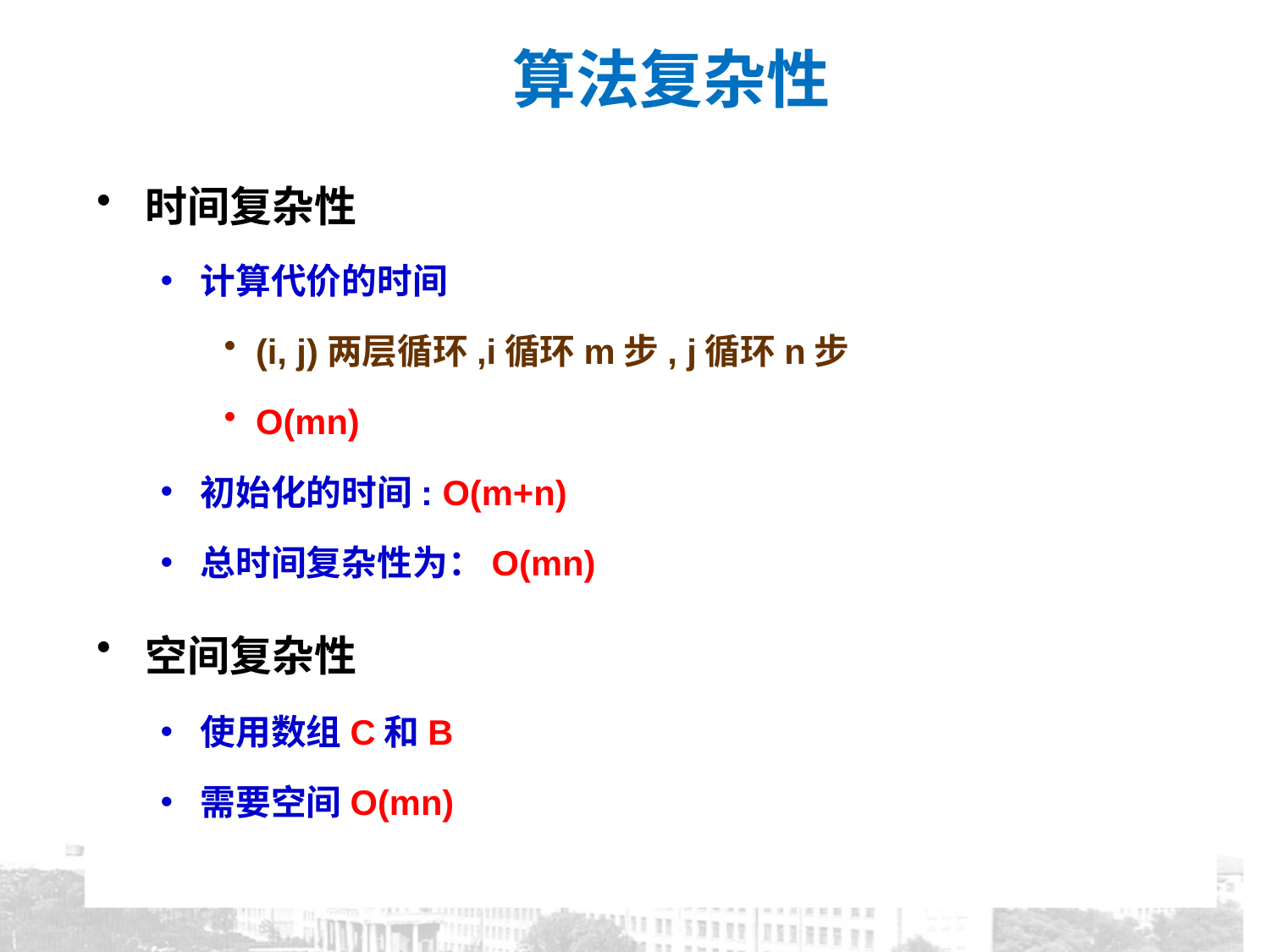

算法复杂性
时间复杂性
计算代价的时间
(i, j)两层循环,i循环m步, j循环n步
O(mn)
初始化的时间: O(m+n)
总时间复杂性为：O(mn)
空间复杂性
使用数组C和B
需要空间O(mn)